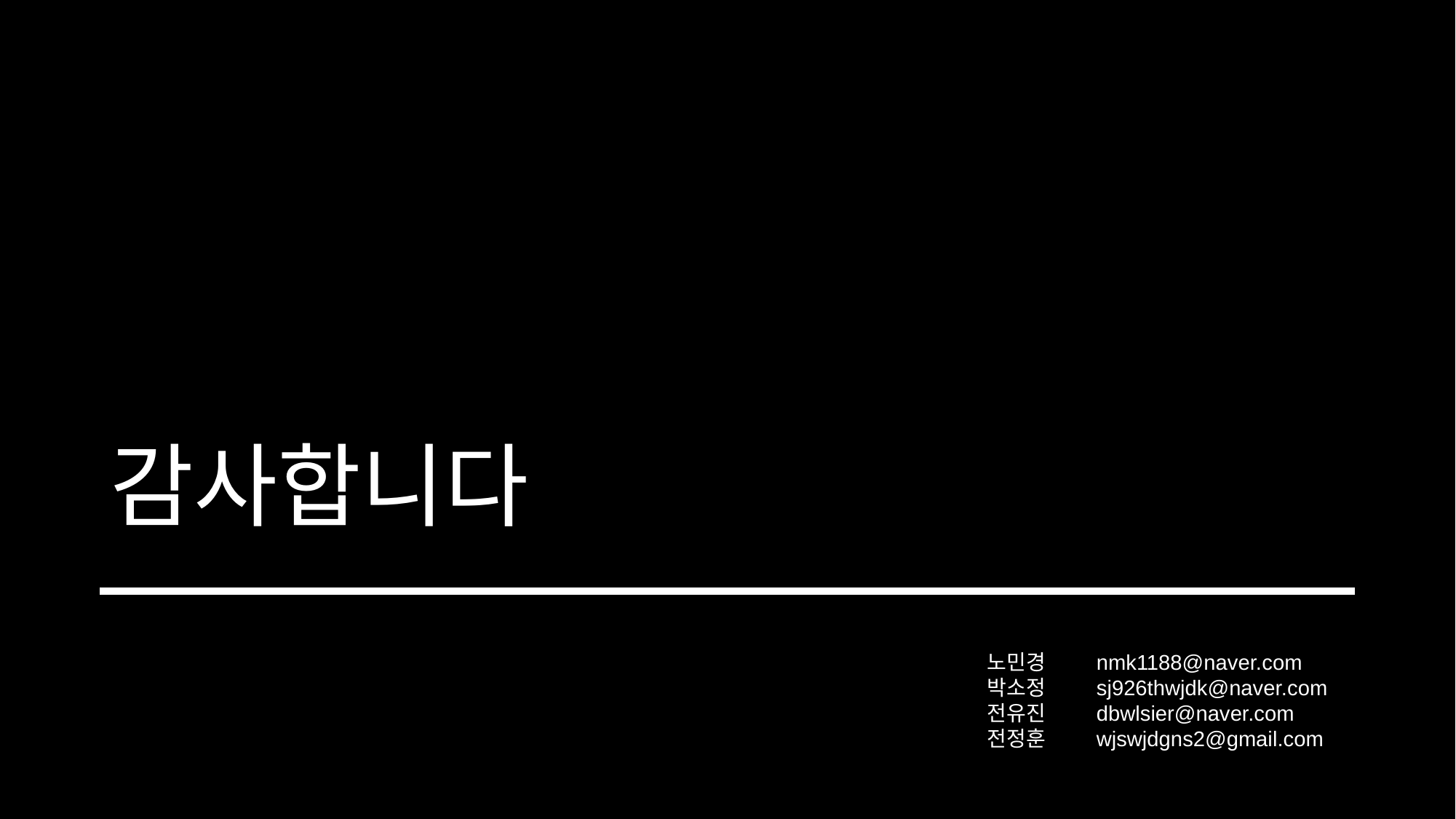

# 감사합니다
노민경	nmk1188@naver.com
박소정	sj926thwjdk@naver.com
전유진	dbwlsier@naver.com
전정훈	wjswjdgns2@gmail.com